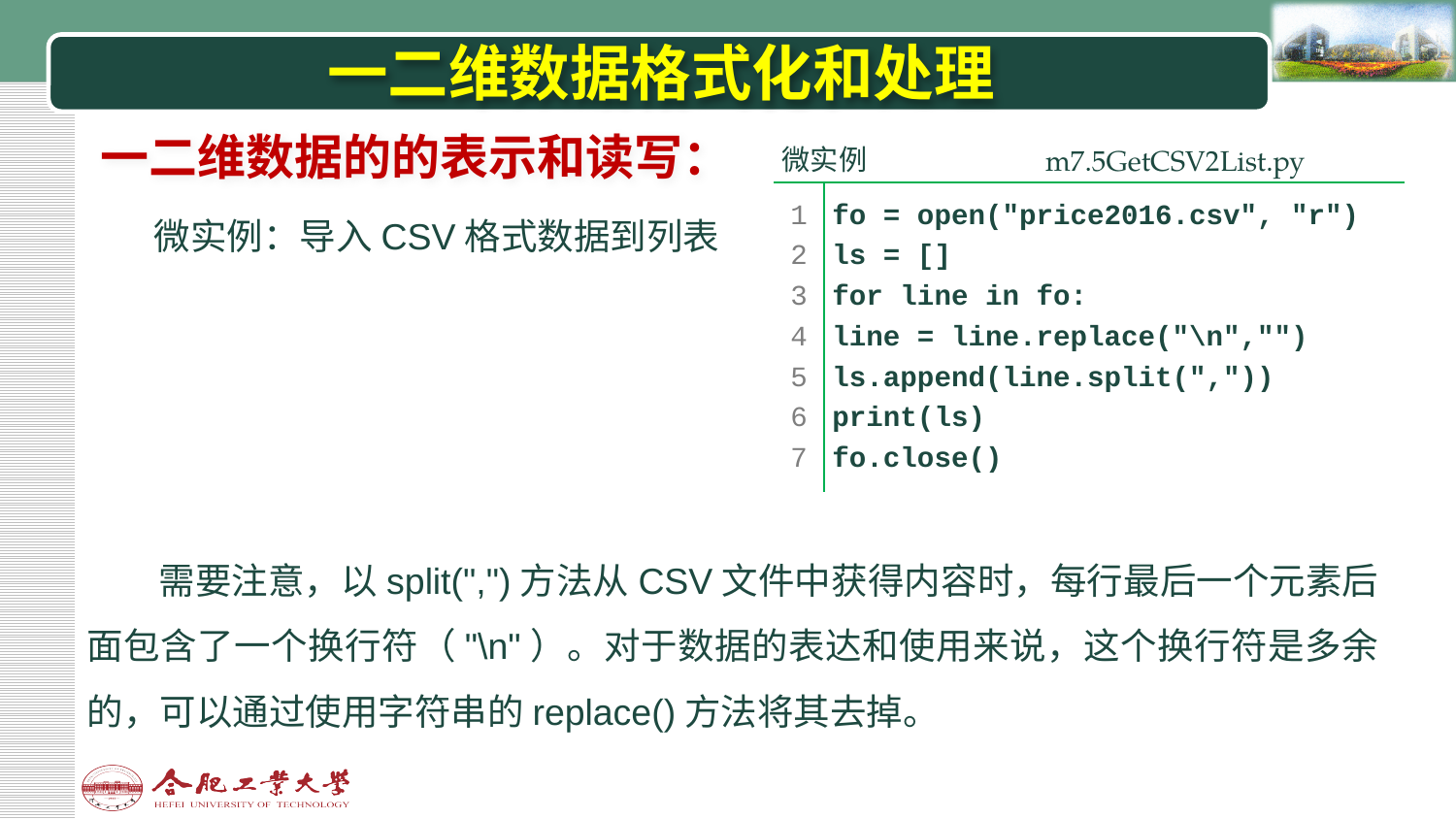

# 一二维数据格式化和处理
一二维数据的的表示和读写：
| 微实例 |  | m7.5GetCSV2List.py |  |
| --- | --- | --- | --- |
|  |  |  |  |
| 1 2 3 4 5 6 7 | fo = open("price2016.csv", "r") ls = [] for line in fo: line = line.replace("\n","") ls.append(line.split(",")) print(ls) fo.close() |  |  |
|  |  |  |  |
微实例：导入CSV格式数据到列表
需要注意，以split(",")方法从CSV文件中获得内容时，每行最后一个元素后面包含了一个换行符（"\n"）。对于数据的表达和使用来说，这个换行符是多余的，可以通过使用字符串的replace()方法将其去掉。